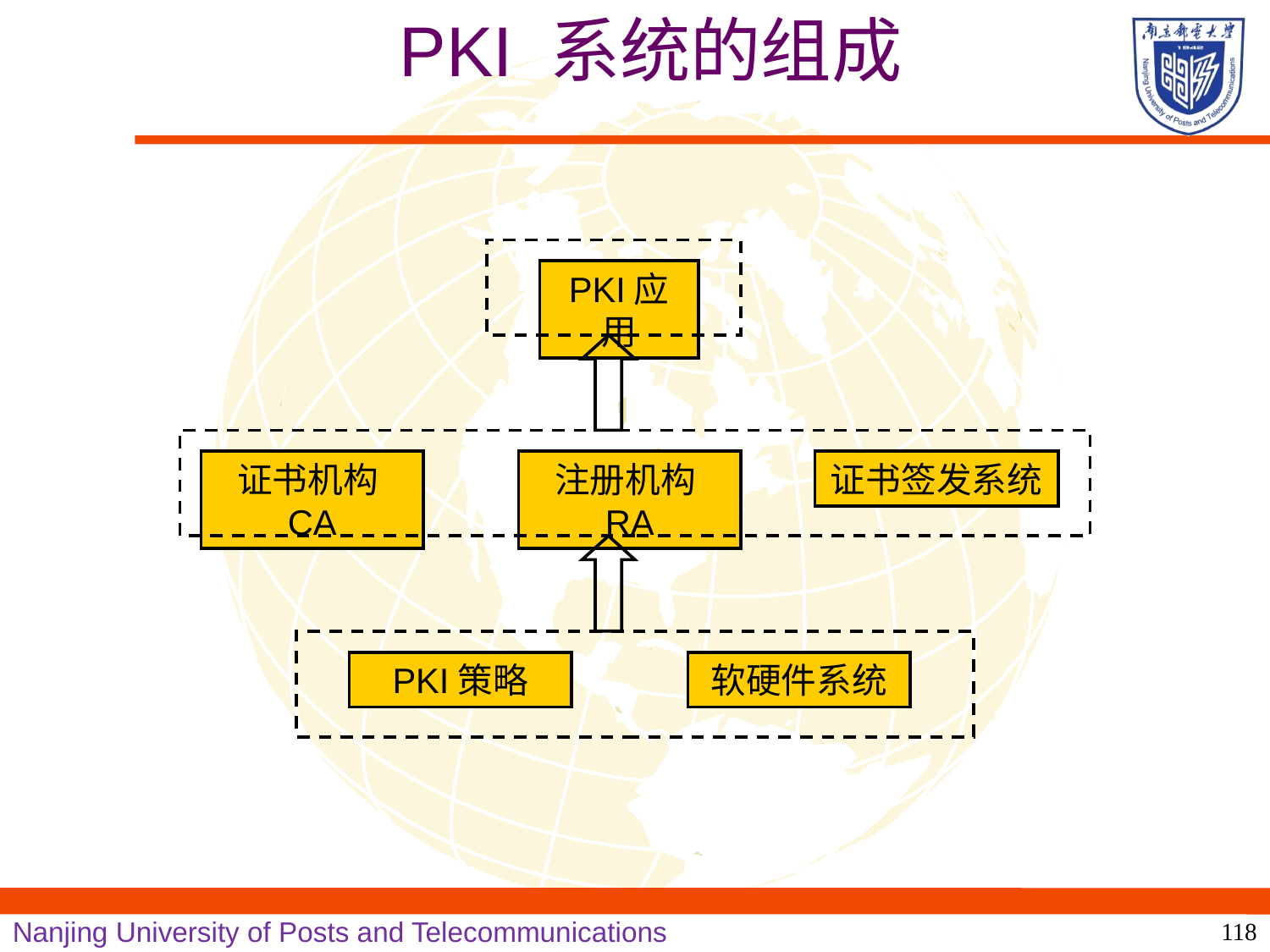

PKI 系统的组成

PKI应用

证书机构CA
注册机构RA
证书签发系统

PKI策略
软硬件系统
118